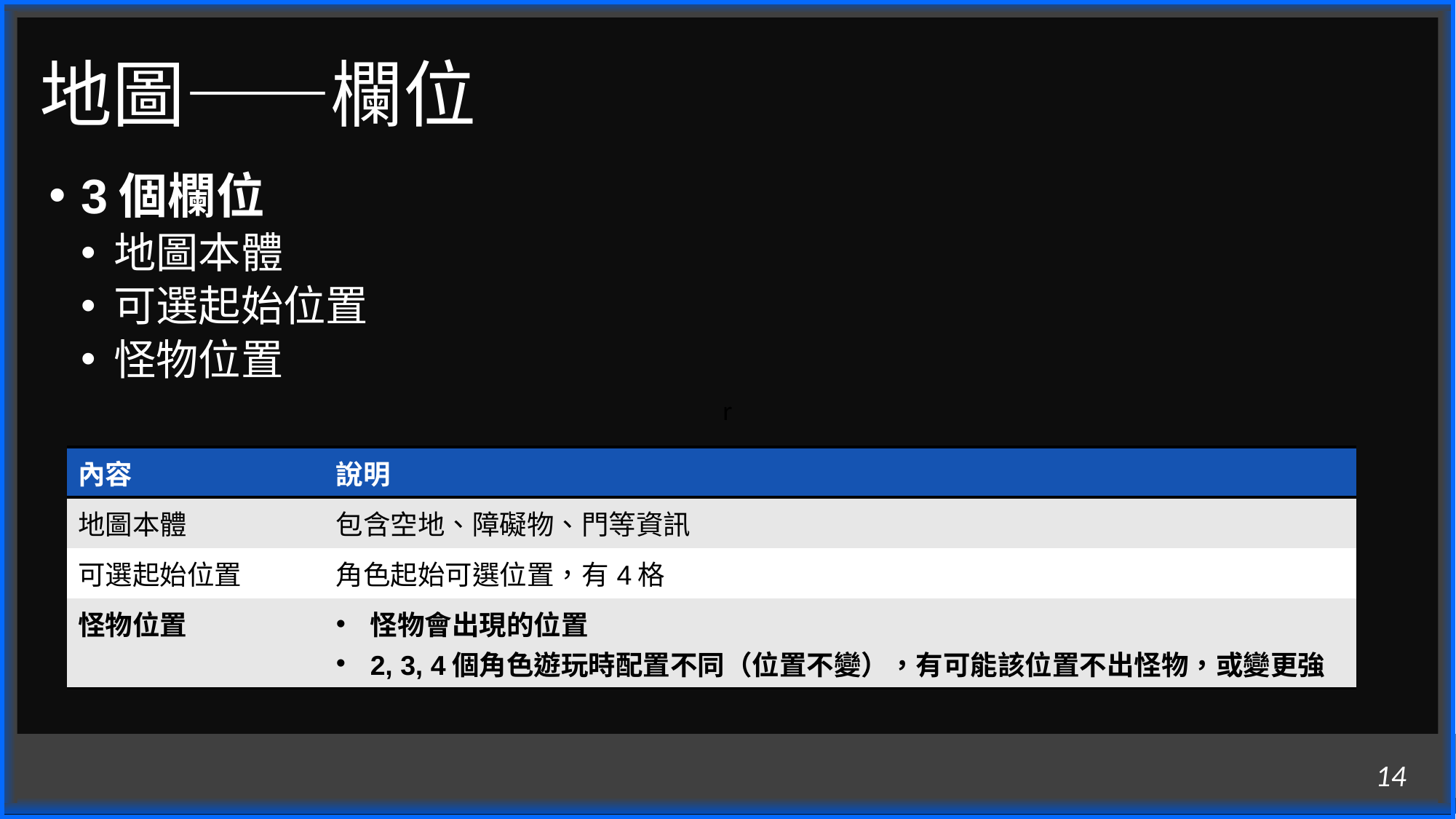

# 地圖——欄位
3個欄位
地圖本體
可選起始位置
怪物位置
r
| 內容 | 說明 |
| --- | --- |
| 地圖本體 | 包含空地、障礙物、門等資訊 |
| 可選起始位置 | 角色起始可選位置，有4格 |
| 怪物位置 | 怪物會出現的位置 2, 3, 4個角色遊玩時配置不同（位置不變），有可能該位置不出怪物，或變更強 |